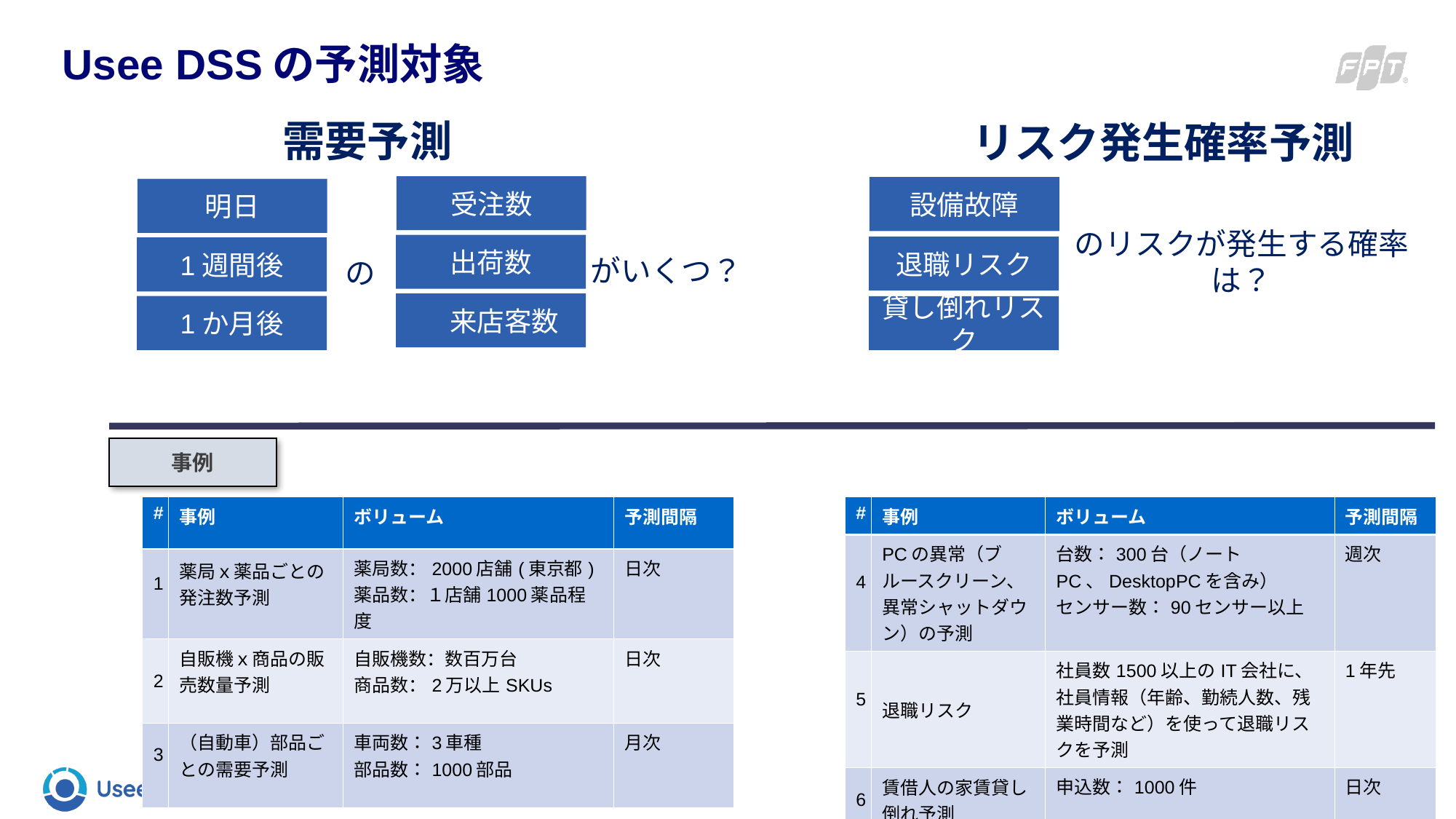

# Usee DSSの予測対象
需要予測
リスク発生確率予測
受注数
設備故障
明日
出荷数
のリスクが発生する確率は？
退職リスク
1週間後
がいくつ？
の
　来店客数
1か月後
貸し倒れリスク
事例
| #​ | 事例​ | ボリューム​ | 予測間隔 |
| --- | --- | --- | --- |
| 1​ | 薬局ｘ薬品ごとの発注数予測​ | 薬局数：2000店舗(東京都)​ 薬品数：１店舗1000薬品程度​ | 日次 |
| 2 | 自販機ｘ商品の販売数量予測​ | 自販機数：数百万台​ 商品数：2万以上SKUs​ | 日次 |
| 3​ | （自動車）部品ごとの需要予測​ | 車両数：3車種 部品数：1000部品​ | 月次 |
| # | 事例​ | ボリューム​ | 予測間隔 |
| --- | --- | --- | --- |
| 4​ | PCの異常（ブルースクリーン、異常シャットダウン）の予測 | 台数：300台（ノートPC、DesktopPCを含み） センサー数：90センサー以上 | 週次 |
| 5​ | 退職リスク | 社員数1500以上のIT会社に、社員情報（年齢、勤続人数、残業時間など）を使って退職リスクを予測 | 1年先 |
| 6​ | 賃借人の家賃貸し倒れ予測 | 申込数：1000件 | 日次 |
20
©Copyright by FPT Japan 2024 - CONFIDENTIAL